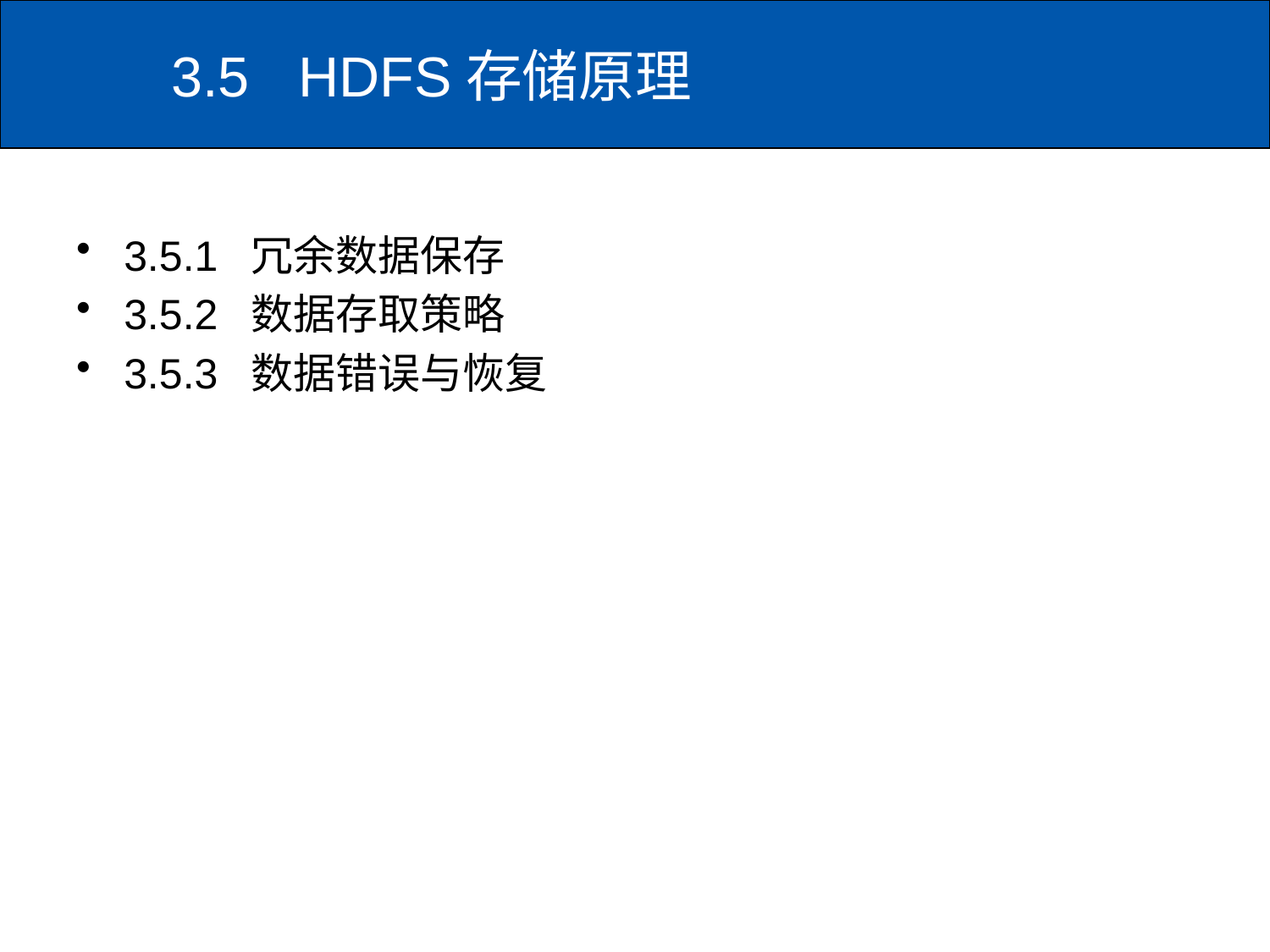

# 3.5	HDFS存储原理
3.5.1	冗余数据保存
3.5.2	数据存取策略
3.5.3	数据错误与恢复